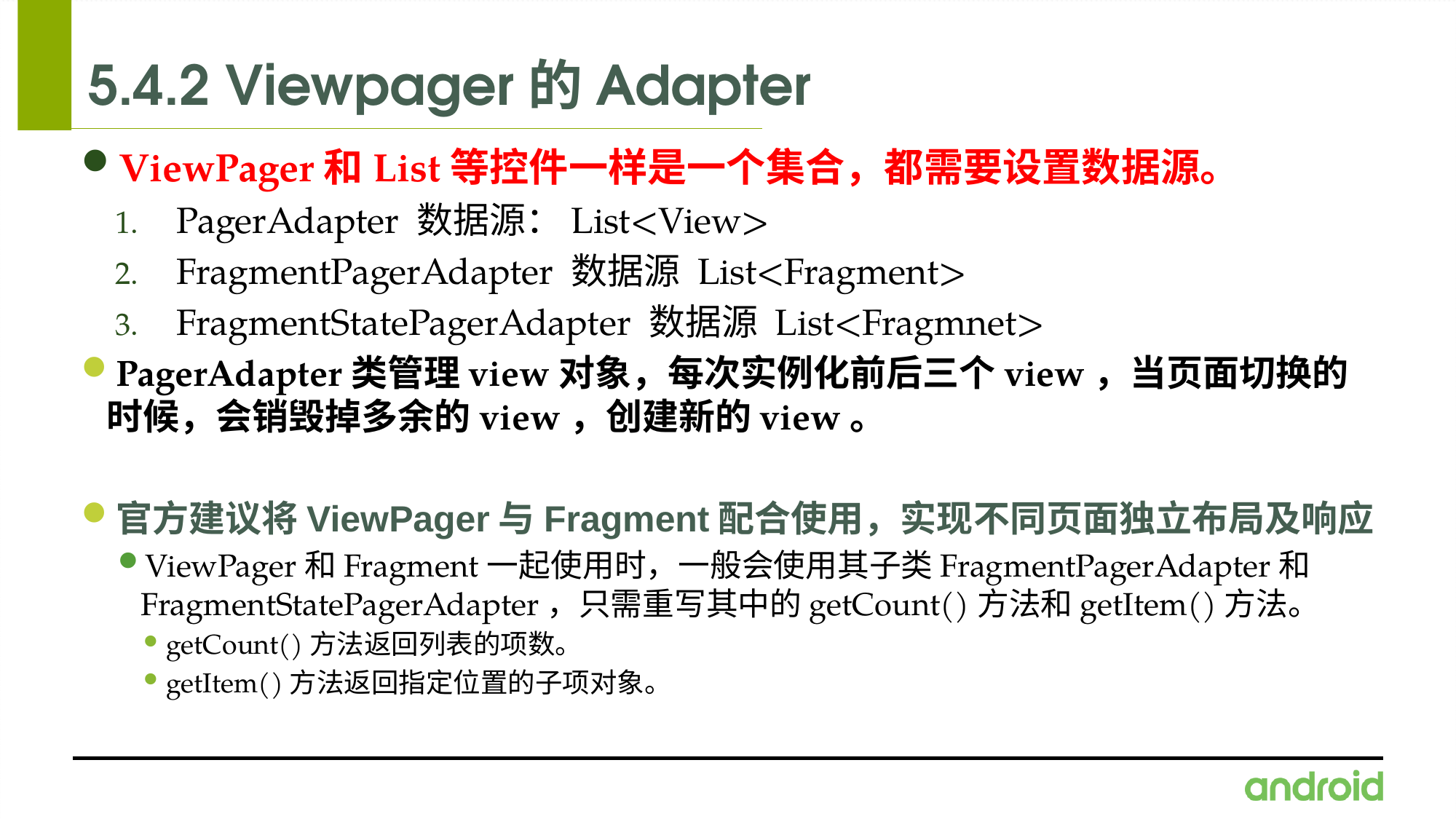

# 5.4.2 Viewpager的Adapter
ViewPager和List等控件一样是一个集合，都需要设置数据源。
PagerAdapter 数据源：List<View>
FragmentPagerAdapter 数据源 List<Fragment>
FragmentStatePagerAdapter 数据源 List<Fragmnet>
PagerAdapter类管理view对象，每次实例化前后三个view，当页面切换的时候，会销毁掉多余的view，创建新的view。

官方建议将ViewPager与Fragment配合使用，实现不同页面独立布局及响应
ViewPager和Fragment一起使用时，一般会使用其子类FragmentPagerAdapter和FragmentStatePagerAdapter，只需重写其中的getCount()方法和getItem()方法。
getCount()方法返回列表的项数。
getItem()方法返回指定位置的子项对象。